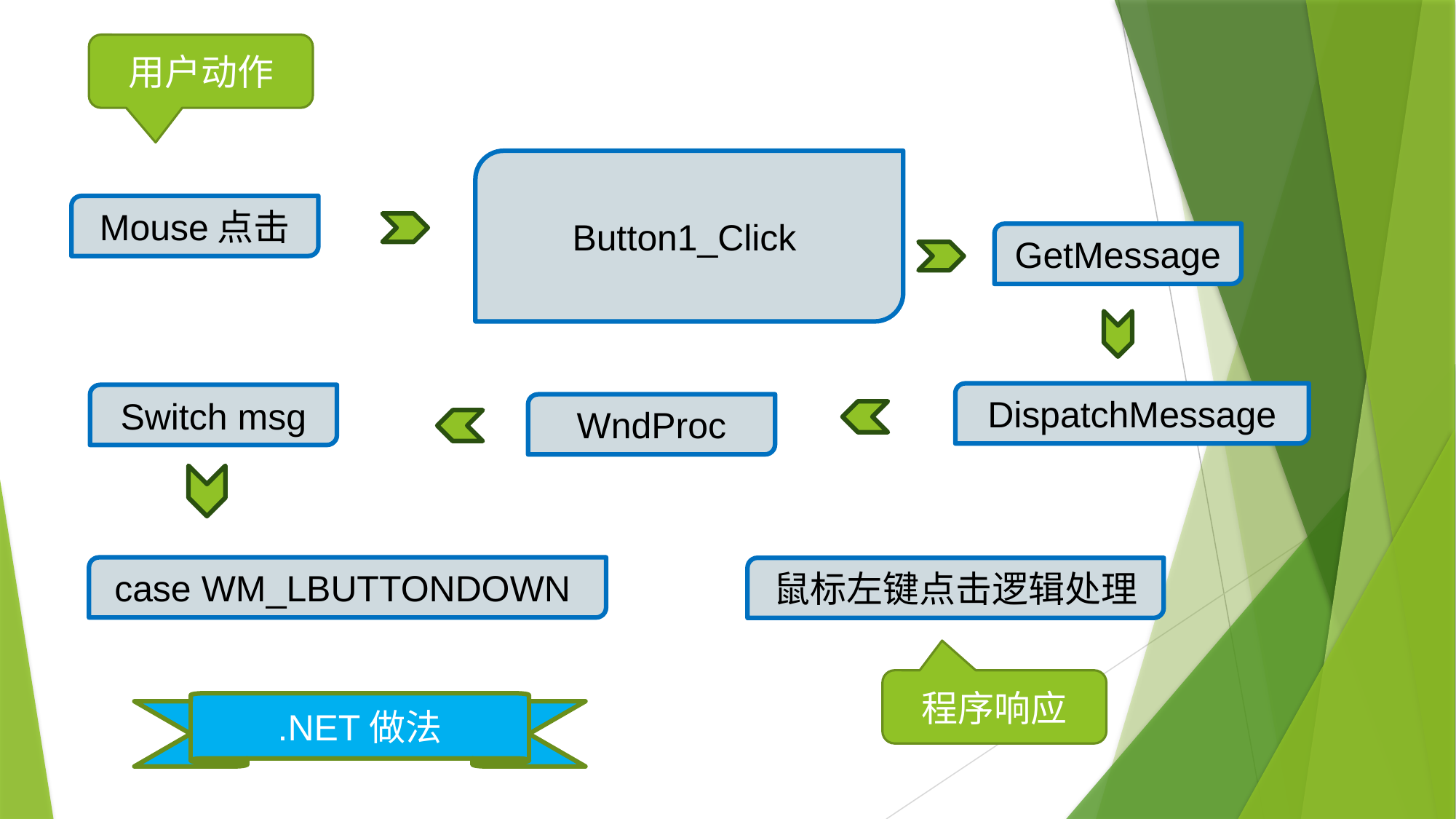

用户动作
Button1_Click
Mouse点击

GetMessage

DispatchMessage
Switch msg
WndProc

case WM_LBUTTONDOWN
鼠标左键点击逻辑处理
程序响应
.NET做法